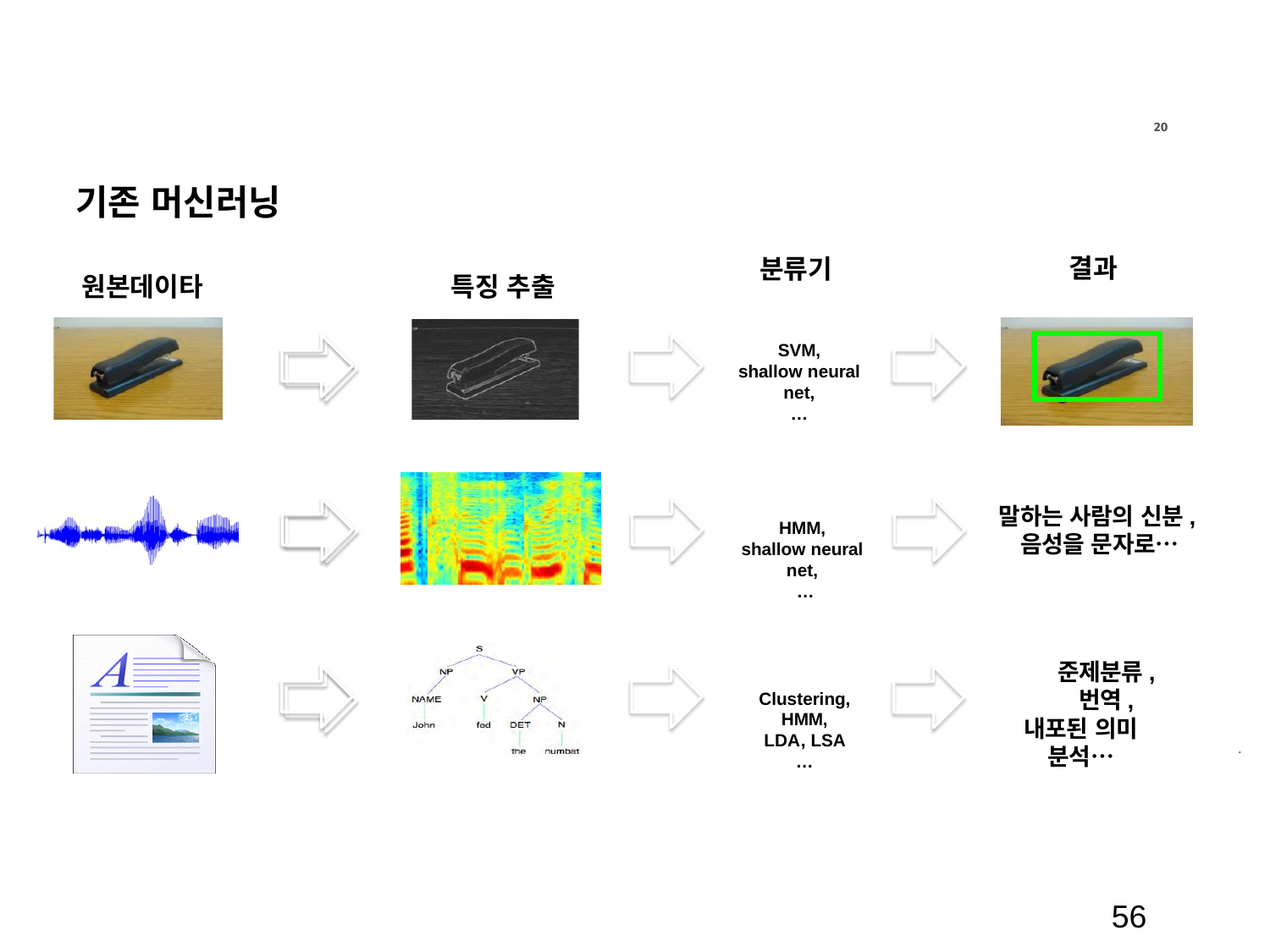

20
기존 머신러닝

원본데이타	특징 추출
결과
분류기

SVM,
shallow neural net,
…

말하는 사람의 신분, 음성을 문자로…
HMM,
shallow neural net,
…

준제분류, 번역,
내포된 의미 분석…

Clustering, HMM,
LDA, LSA
…